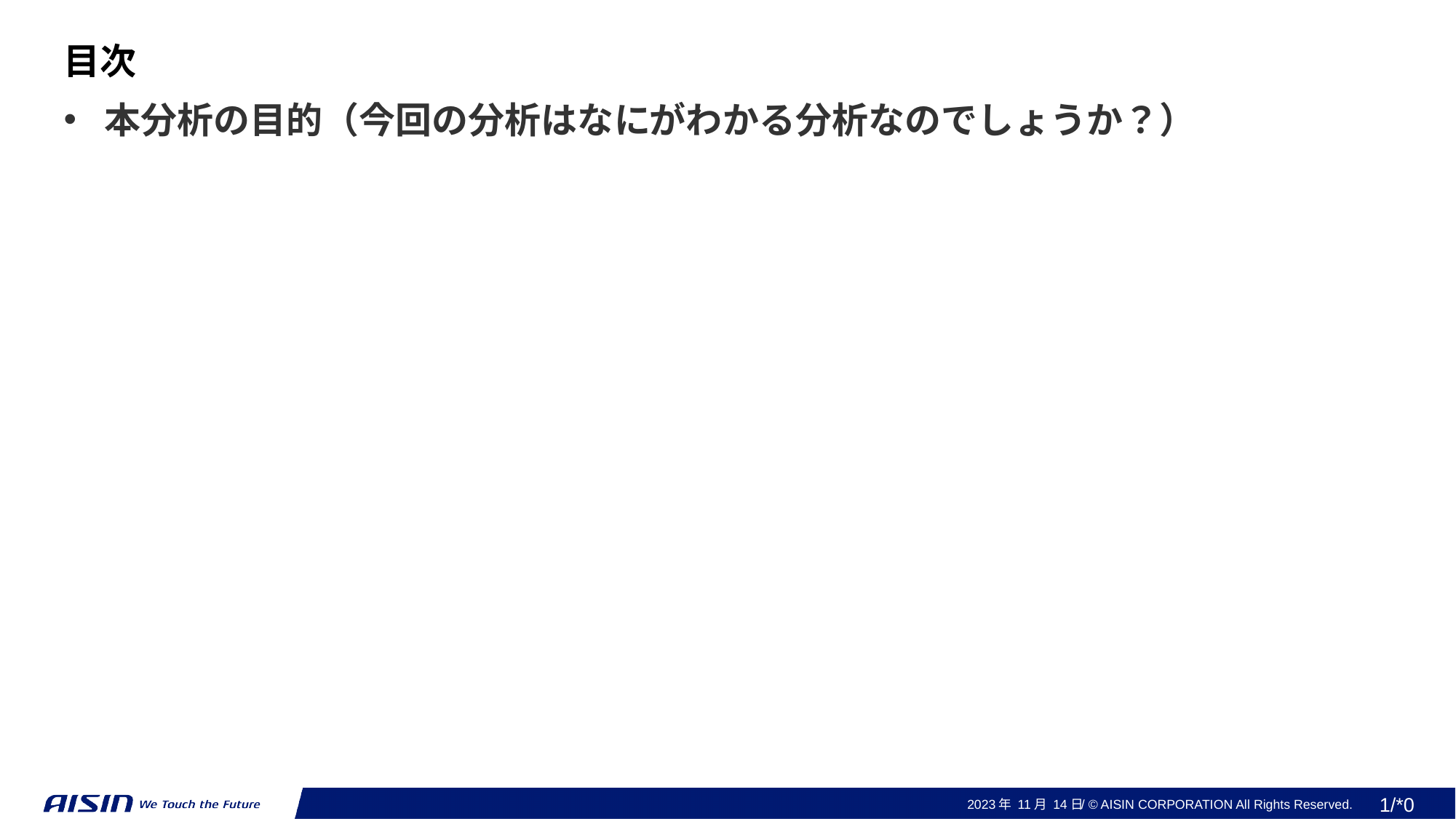

目次
本分析の目的（今回の分析はなにがわかる分析なのでしょうか？）

2023年 11月 14日